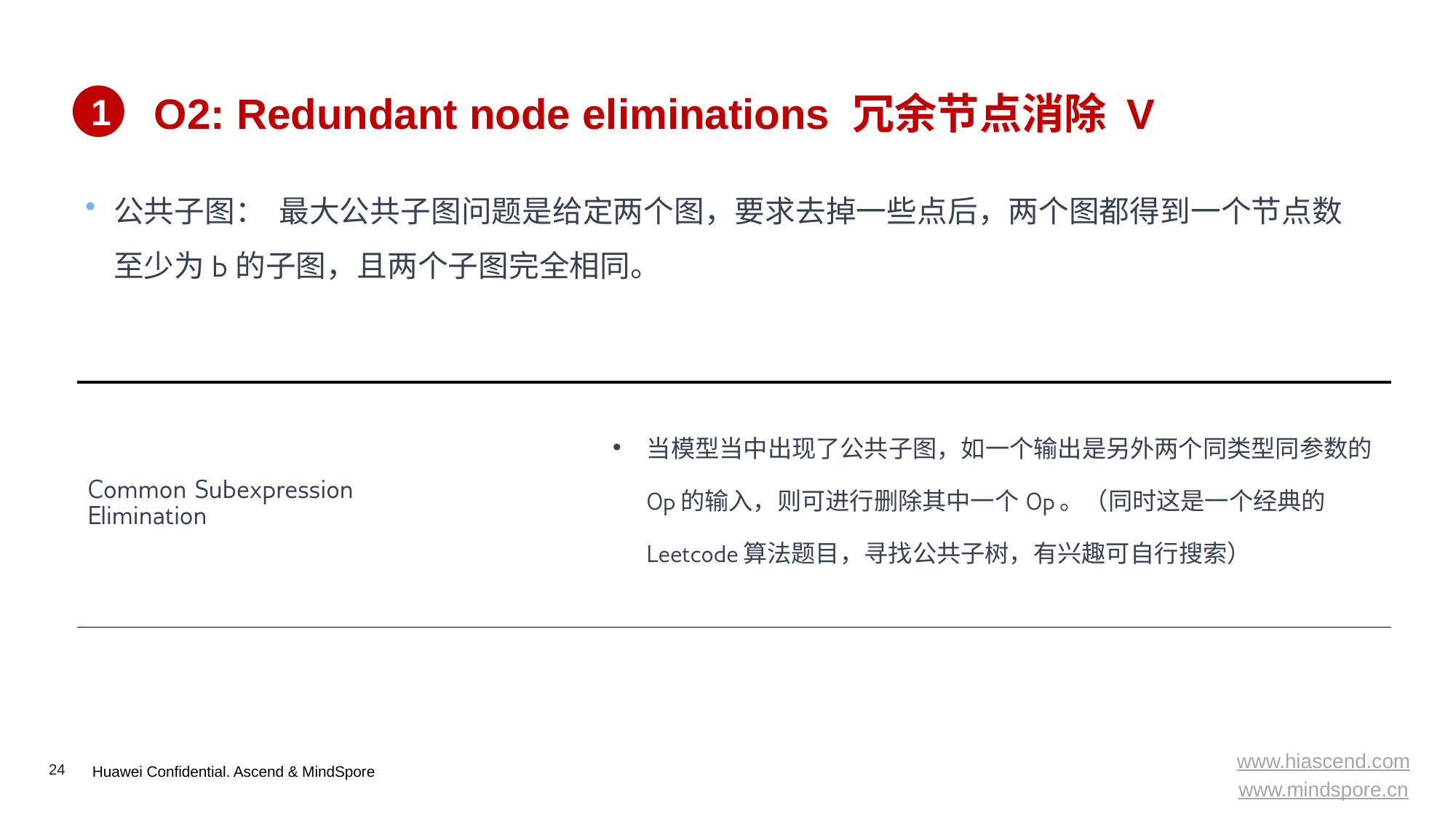

# O2: Redundant node eliminations 冗余节点消除 V
1
公共子图：  最大公共子图问题是给定两个图，要求去掉一些点后，两个图都得到一个节点数至少为b的子图，且两个子图完全相同。
| Common Subexpression Elimination |  | 当模型当中出现了公共子图，如一个输出是另外两个同类型同参数的Op的输入，则可进行删除其中一个Op。（同时这是一个经典的Leetcode算法题目，寻找公共子树，有兴趣可自行搜索） |
| --- | --- | --- |